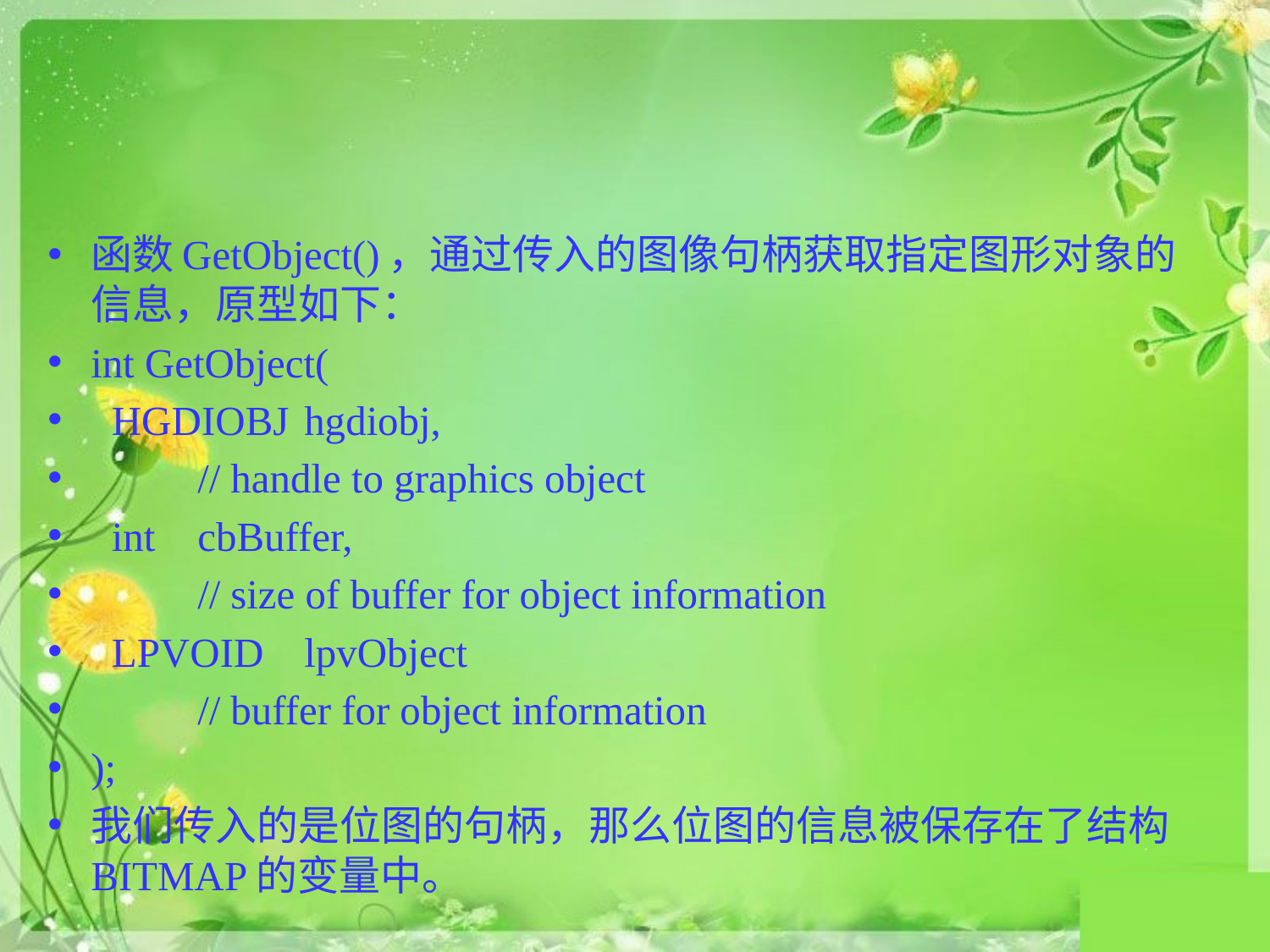

#
函数GetObject()，通过传入的图像句柄获取指定图形对象的信息，原型如下：
int GetObject(
  HGDIOBJ 	hgdiobj,
	// handle to graphics object
  int 		cbBuffer,
     	// size of buffer for object information
  LPVOID 	lpvObject
	// buffer for object information
);
我们传入的是位图的句柄，那么位图的信息被保存在了结构BITMAP的变量中。